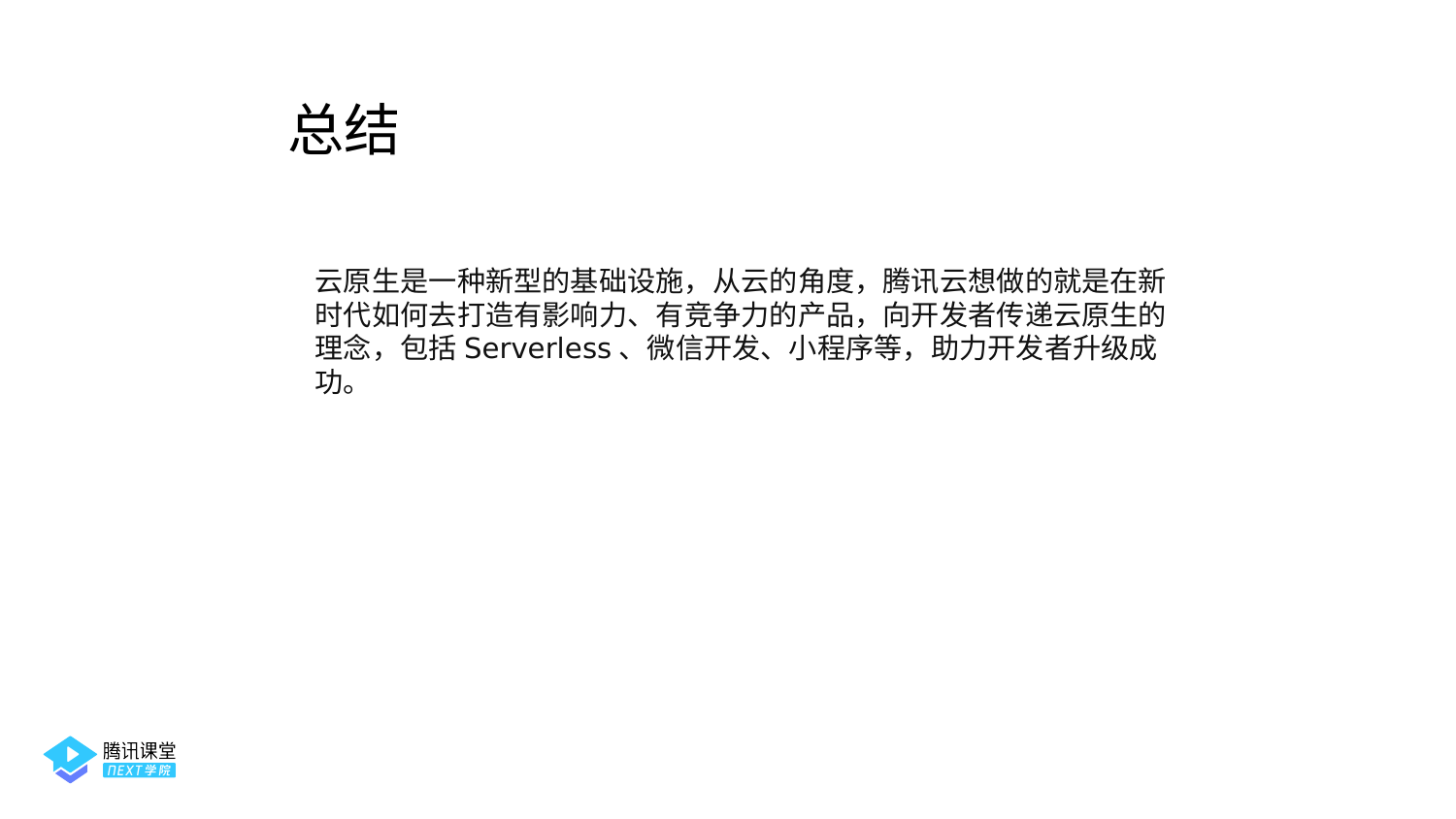

总结
云原生是一种新型的基础设施，从云的角度，腾讯云想做的就是在新时代如何去打造有影响力、有竞争力的产品，向开发者传递云原生的理念，包括Serverless、微信开发、小程序等，助力开发者升级成功。